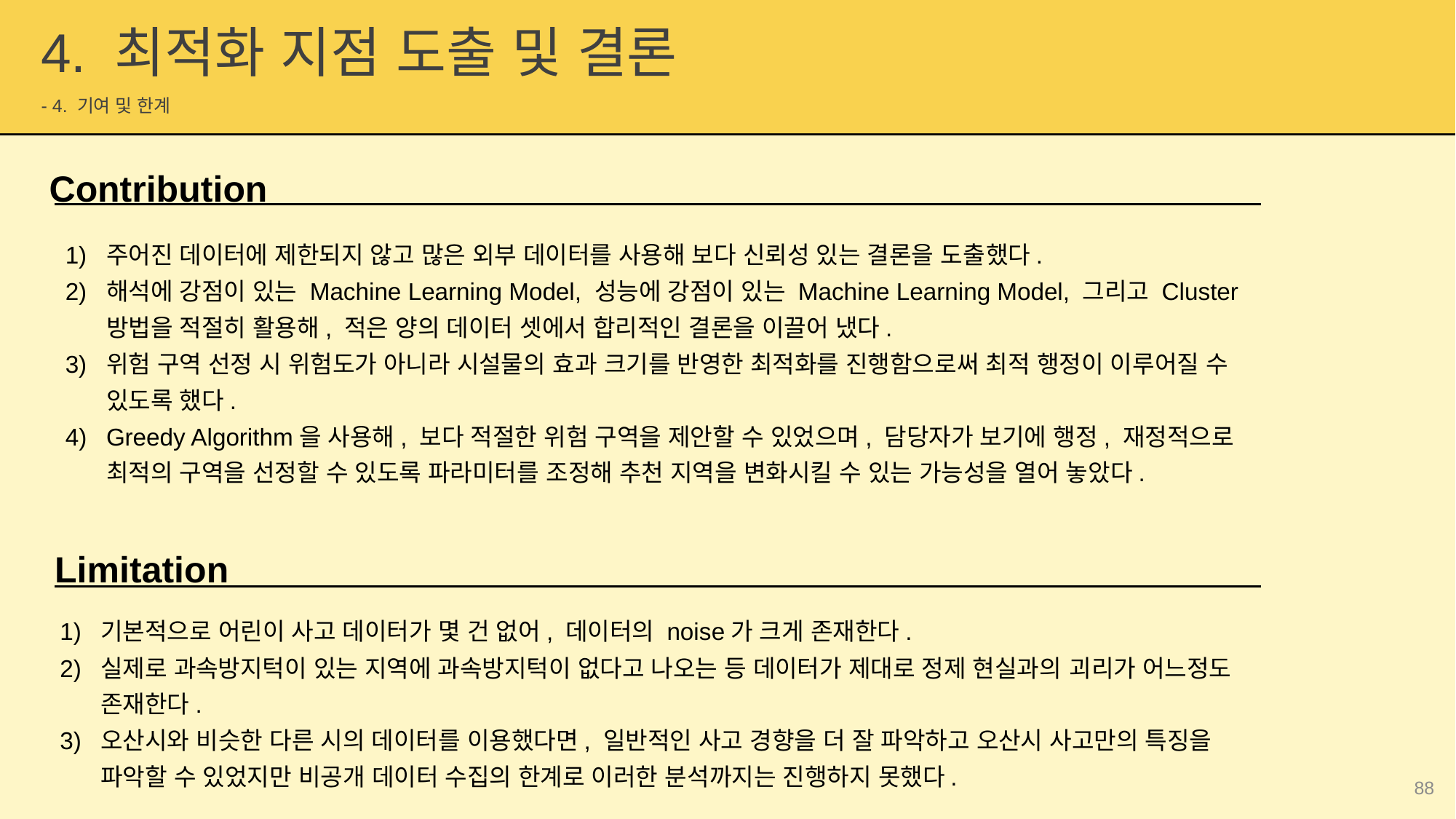

4. 최적화 지점 도출 및 결론
      - 4. 기여 및 한계
Contribution
주어진 데이터에 제한되지 않고 많은 외부 데이터를 사용해 보다 신뢰성 있는 결론을 도출했다.
해석에 강점이 있는 Machine Learning Model, 성능에 강점이 있는 Machine Learning Model, 그리고 Cluster 방법을 적절히 활용해, 적은 양의 데이터 셋에서 합리적인 결론을 이끌어 냈다.
위험 구역 선정 시 위험도가 아니라 시설물의 효과 크기를 반영한 최적화를 진행함으로써 최적 행정이 이루어질 수 있도록 했다.
Greedy Algorithm을 사용해, 보다 적절한 위험 구역을 제안할 수 있었으며, 담당자가 보기에 행정, 재정적으로 최적의 구역을 선정할 수 있도록 파라미터를 조정해 추천 지역을 변화시킬 수 있는 가능성을 열어 놓았다.
Limitation
기본적으로 어린이 사고 데이터가 몇 건 없어, 데이터의 noise가 크게 존재한다.
실제로 과속방지턱이 있는 지역에 과속방지턱이 없다고 나오는 등 데이터가 제대로 정제 현실과의 괴리가 어느정도 존재한다.
오산시와 비슷한 다른 시의 데이터를 이용했다면, 일반적인 사고 경향을 더 잘 파악하고 오산시 사고만의 특징을 파악할 수 있었지만 비공개 데이터 수집의 한계로 이러한 분석까지는 진행하지 못했다.
88